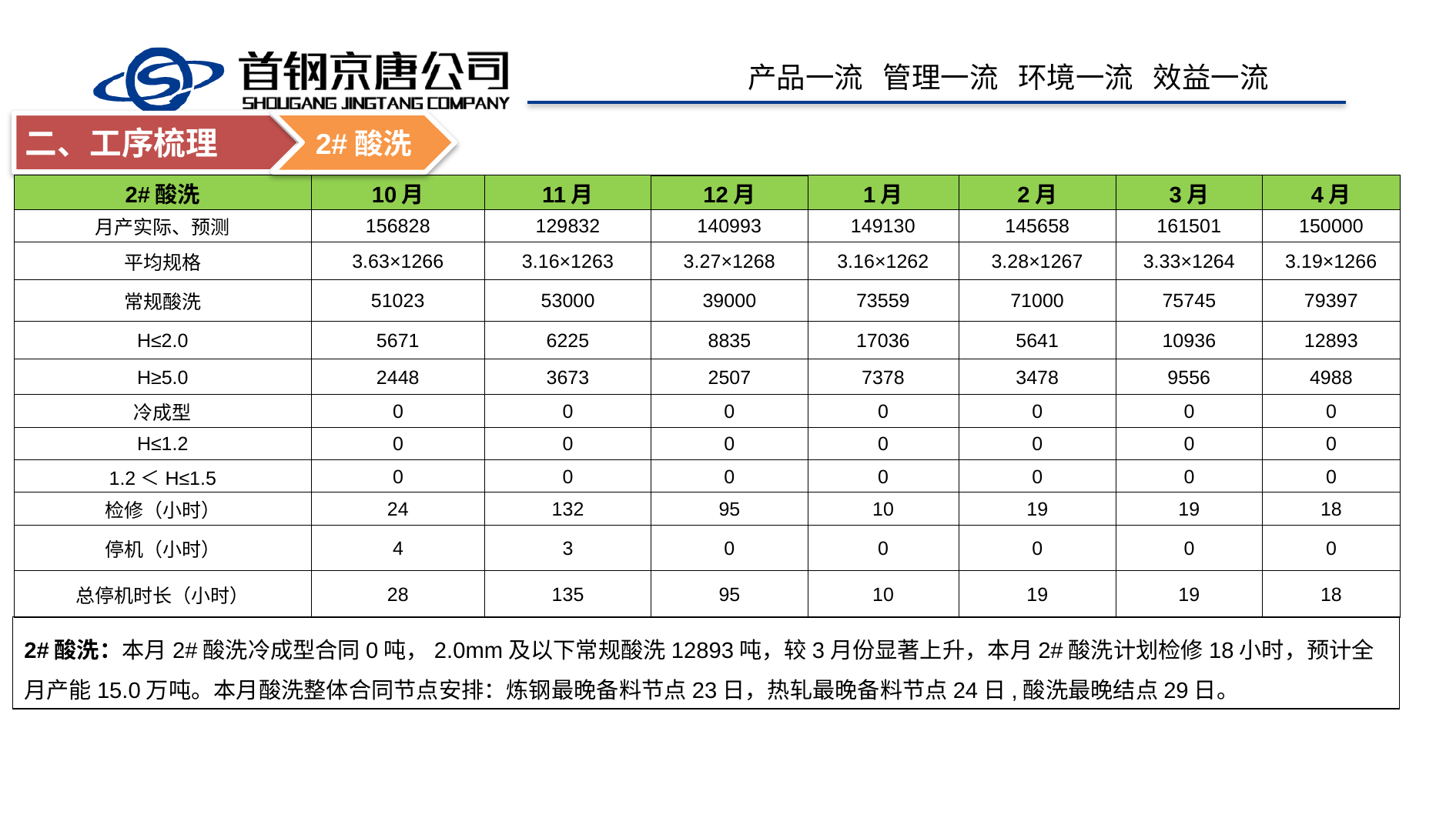

2#酸洗
二、工序梳理
| 2#酸洗 | 10月 | 11月 | 12月 | 1月 | 2月 | 3月 | 4月 |
| --- | --- | --- | --- | --- | --- | --- | --- |
| 月产实际、预测 | 156828 | 129832 | 140993 | 149130 | 145658 | 161501 | 150000 |
| 平均规格 | 3.63×1266 | 3.16×1263 | 3.27×1268 | 3.16×1262 | 3.28×1267 | 3.33×1264 | 3.19×1266 |
| 常规酸洗 | 51023 | 53000 | 39000 | 73559 | 71000 | 75745 | 79397 |
| H≤2.0 | 5671 | 6225 | 8835 | 17036 | 5641 | 10936 | 12893 |
| H≥5.0 | 2448 | 3673 | 2507 | 7378 | 3478 | 9556 | 4988 |
| 冷成型 | 0 | 0 | 0 | 0 | 0 | 0 | 0 |
| H≤1.2 | 0 | 0 | 0 | 0 | 0 | 0 | 0 |
| 1.2＜H≤1.5 | 0 | 0 | 0 | 0 | 0 | 0 | 0 |
| 检修（小时） | 24 | 132 | 95 | 10 | 19 | 19 | 18 |
| 停机（小时） | 4 | 3 | 0 | 0 | 0 | 0 | 0 |
| 总停机时长（小时） | 28 | 135 | 95 | 10 | 19 | 19 | 18 |
2#酸洗：本月2#酸洗冷成型合同0吨，2.0mm及以下常规酸洗12893吨，较3月份显著上升，本月2#酸洗计划检修18小时，预计全月产能15.0万吨。本月酸洗整体合同节点安排：炼钢最晚备料节点23日，热轧最晚备料节点24日,酸洗最晚结点29日。